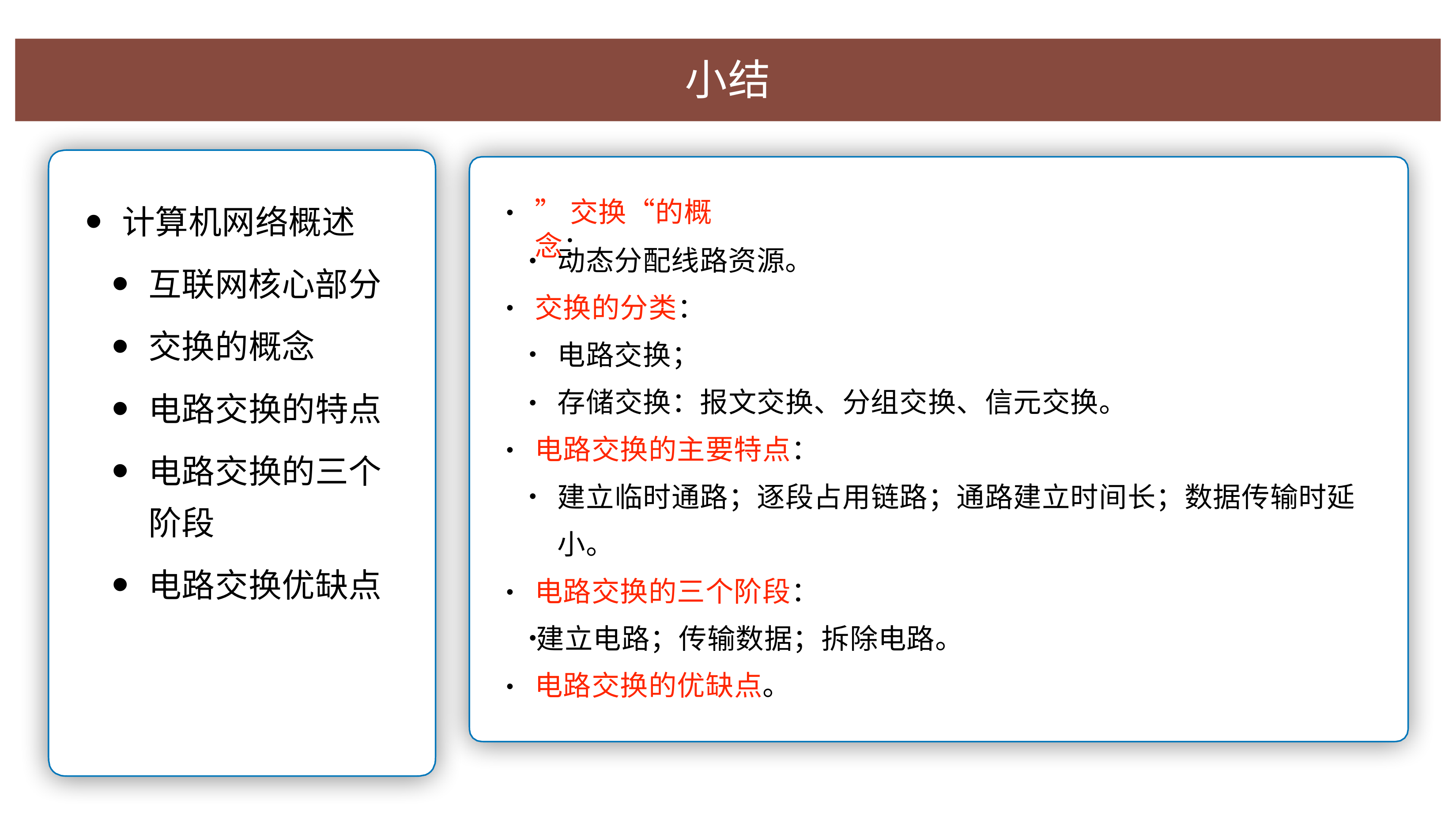

# ⼩结
⼩结

”交换“的概念：
计算机⽹络概述
互联⽹核⼼部分
交换的概念
电路交换的特点
电路交换的三个 阶段
电路交换优缺点
•
动态分配线路资源。
•
交换的分类：
•
电路交换；
存储交换：报⽂交换、分组交换、信元交换。
•
电路交换的主要特点：
•
建⽴临时通路；逐段占⽤链路；通路建⽴时间⻓；数据传输时延
⼩。
电路交换的三个阶段：
•
建⽴电路；传输数据；拆除电路。 电路交换的优缺点。
•